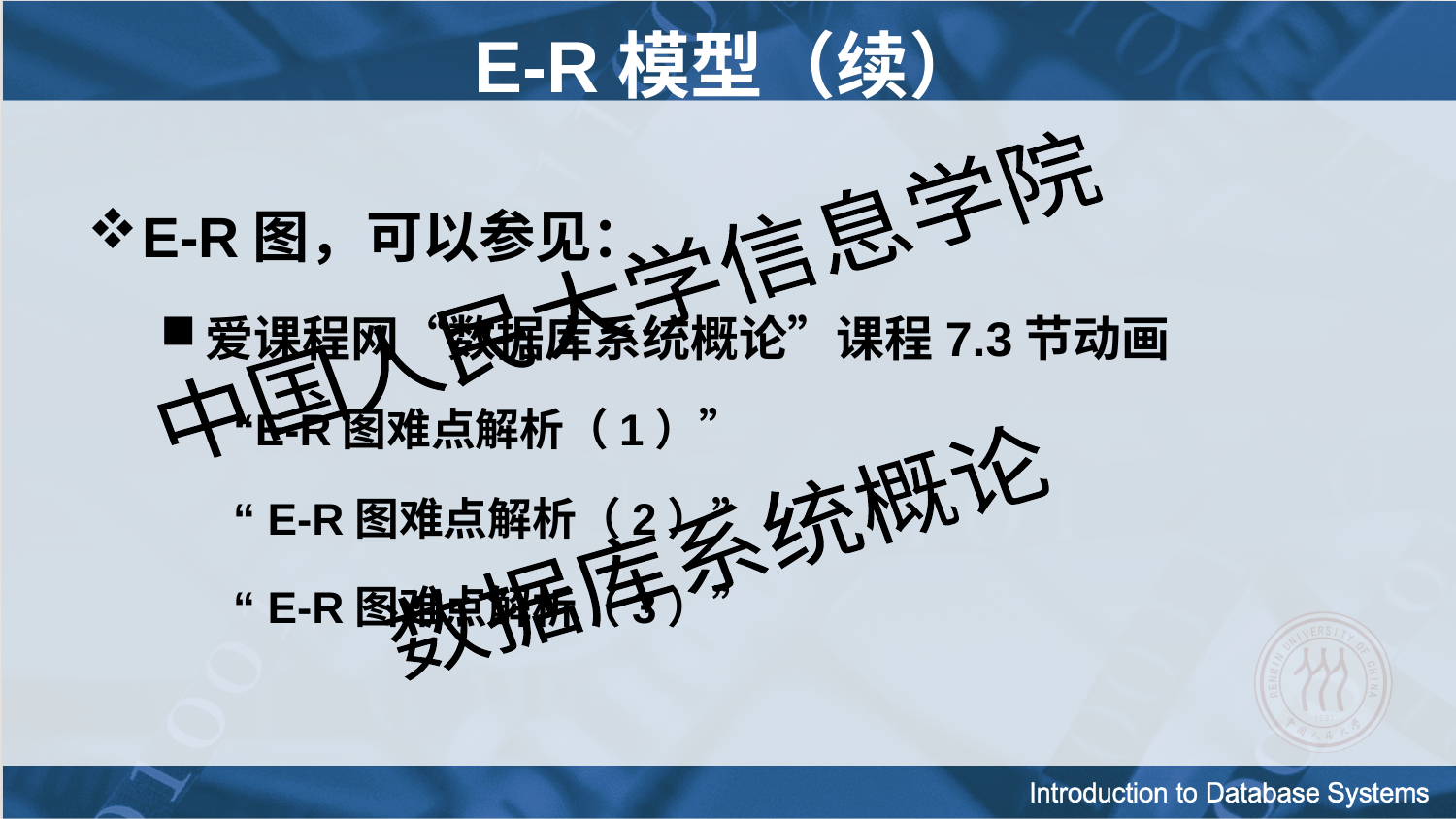

E-R模型（续）
E-R图，可以参见：
爱课程网“数据库系统概论”课程7.3节动画
“E-R图难点解析（1）”
“ E-R图难点解析（2）”
“ E-R图难点解析（3）”